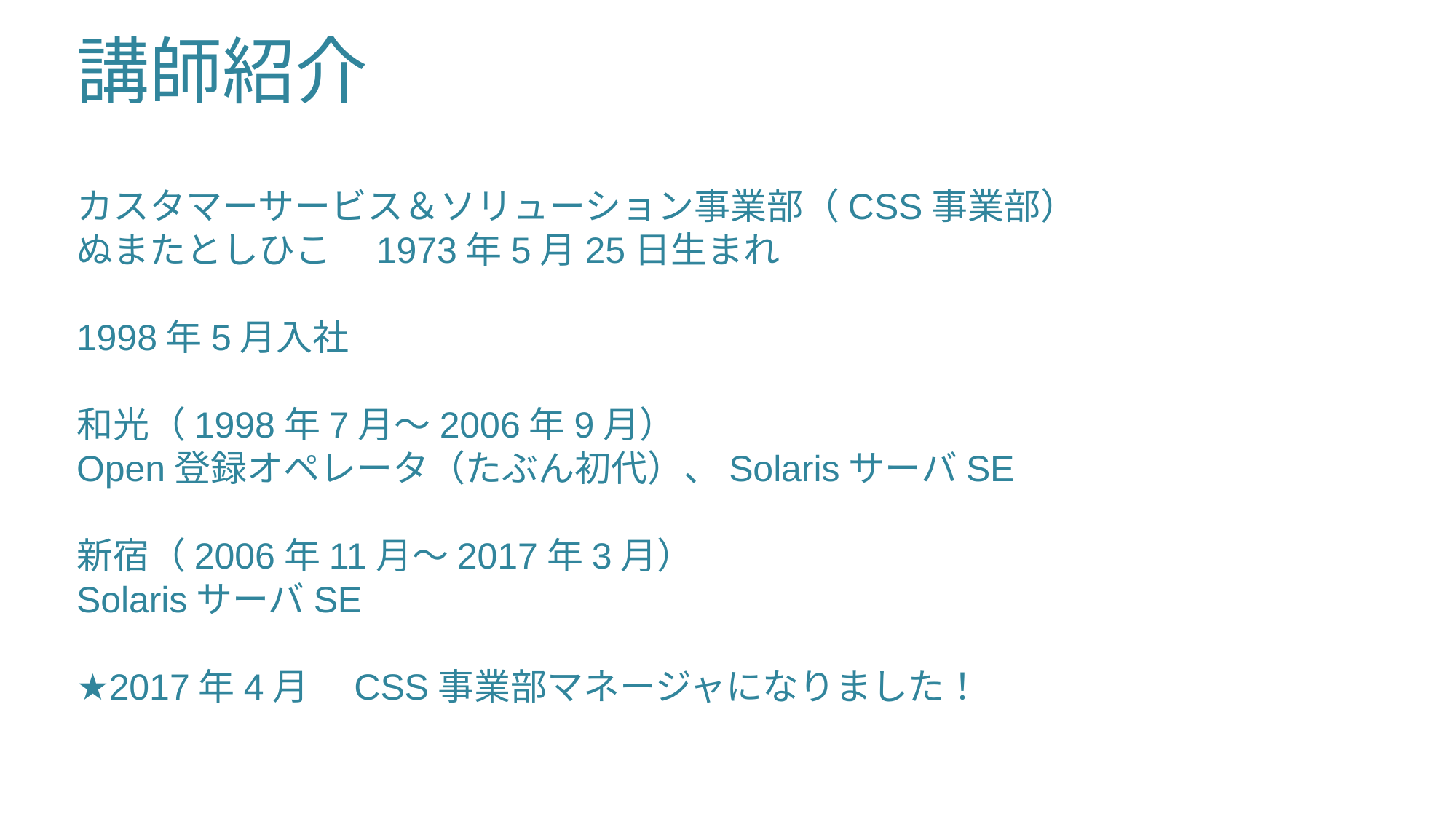

# 講師紹介
カスタマーサービス＆ソリューション事業部（CSS事業部）
ぬまたとしひこ　1973年5月25日生まれ

1998年5月入社

和光（1998年7月～2006年9月）
Open登録オペレータ（たぶん初代）、SolarisサーバSE

新宿（2006年11月～2017年3月）
SolarisサーバSE

★2017年4月　CSS事業部マネージャになりました！